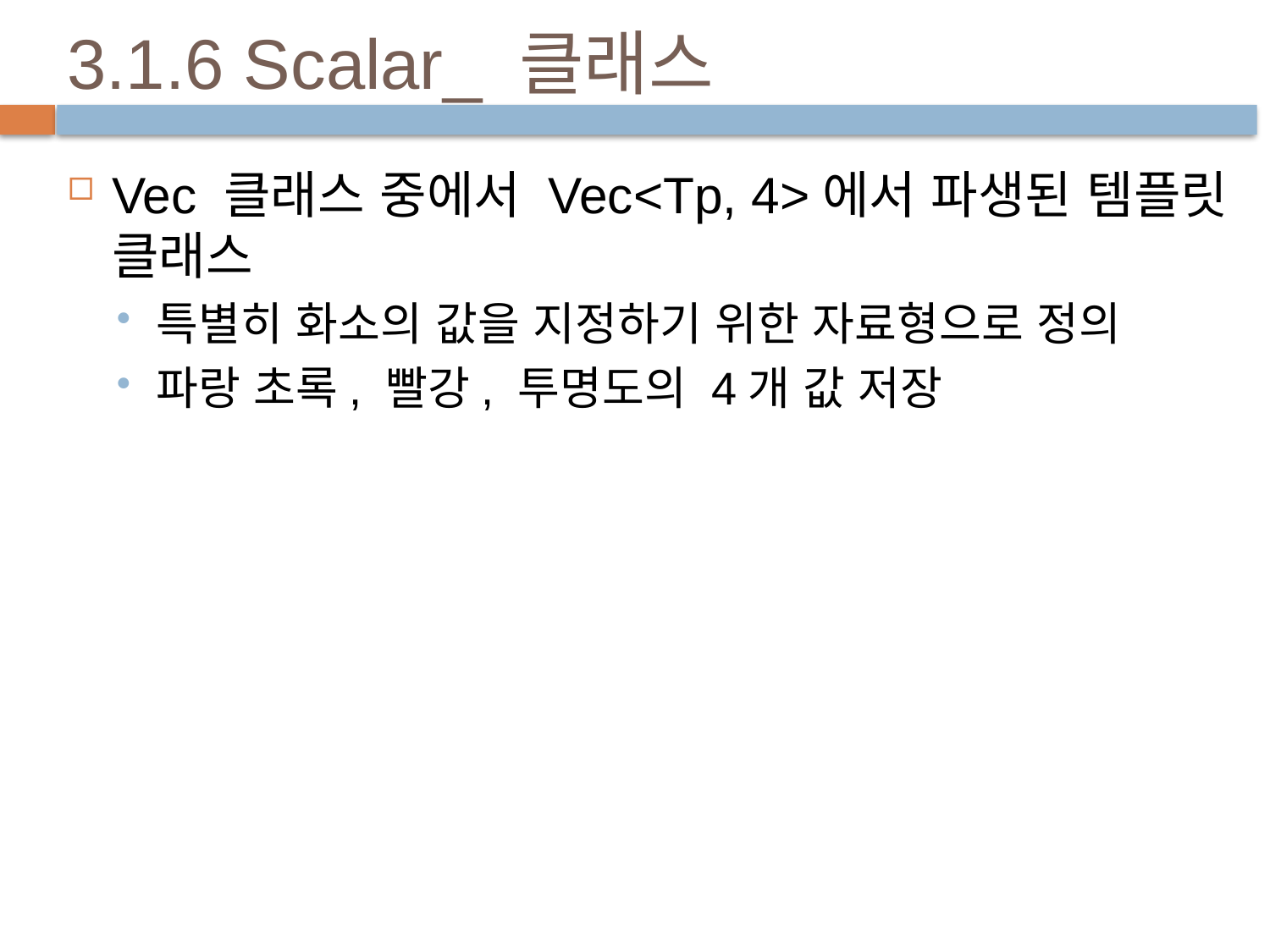

# 3.1.6 Scalar_ 클래스
Vec 클래스 중에서 Vec<Tp, 4>에서 파생된 템플릿 클래스
특별히 화소의 값을 지정하기 위한 자료형으로 정의
파랑 초록, 빨강, 투명도의 4개 값 저장